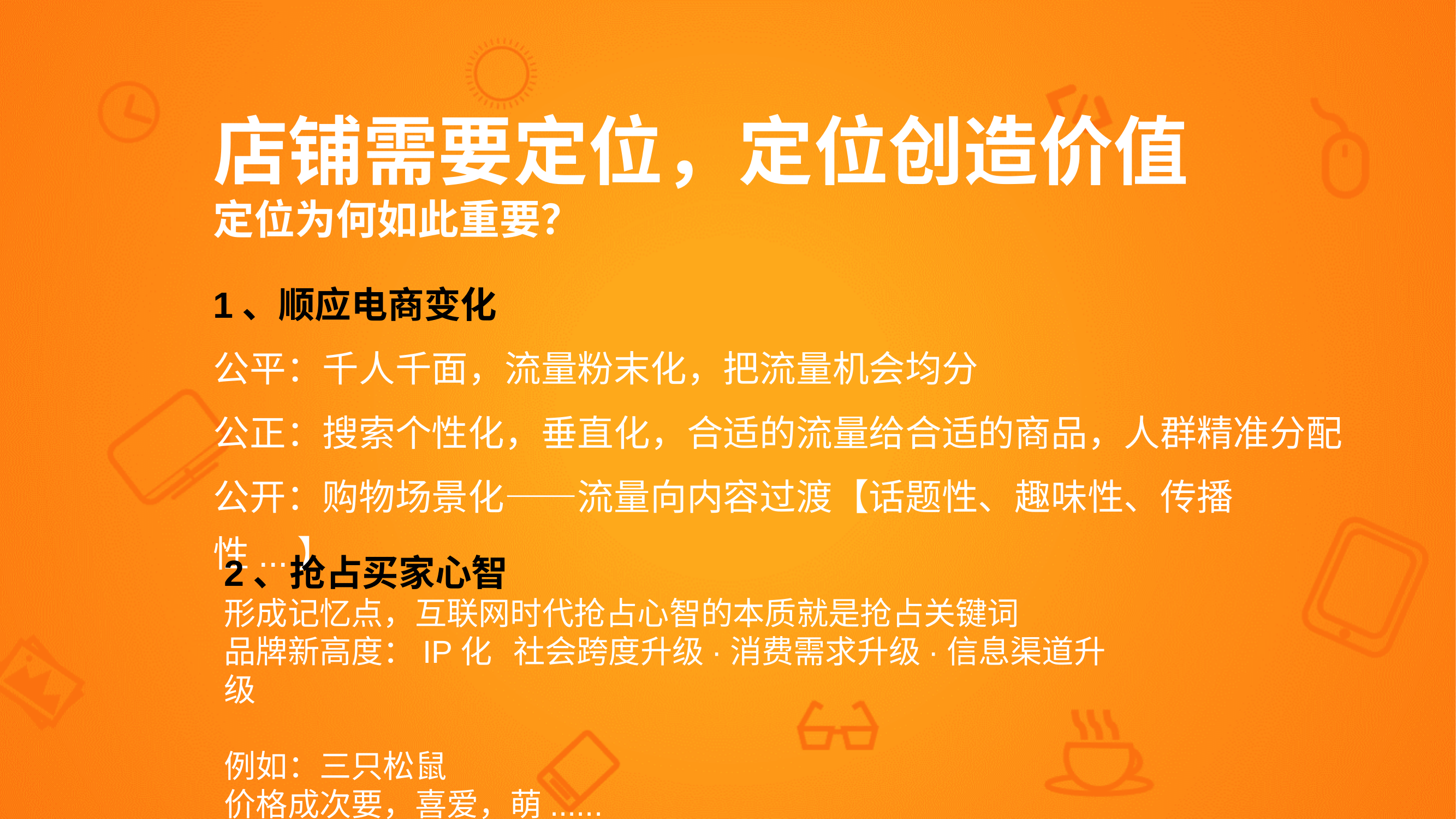

店铺需要定位，定位创造价值
定位为何如此重要？
1、顺应电商变化
公平：千人千面，流量粉末化，把流量机会均分
公正：搜索个性化，垂直化，合适的流量给合适的商品，人群精准分配
公开：购物场景化——流量向内容过渡【话题性、趣味性、传播性...】
2、抢占买家心智
形成记忆点，互联网时代抢占心智的本质就是抢占关键词
品牌新高度：IP化   社会跨度升级·消费需求升级·信息渠道升级

例如：三只松鼠
价格成次要，喜爱，萌......